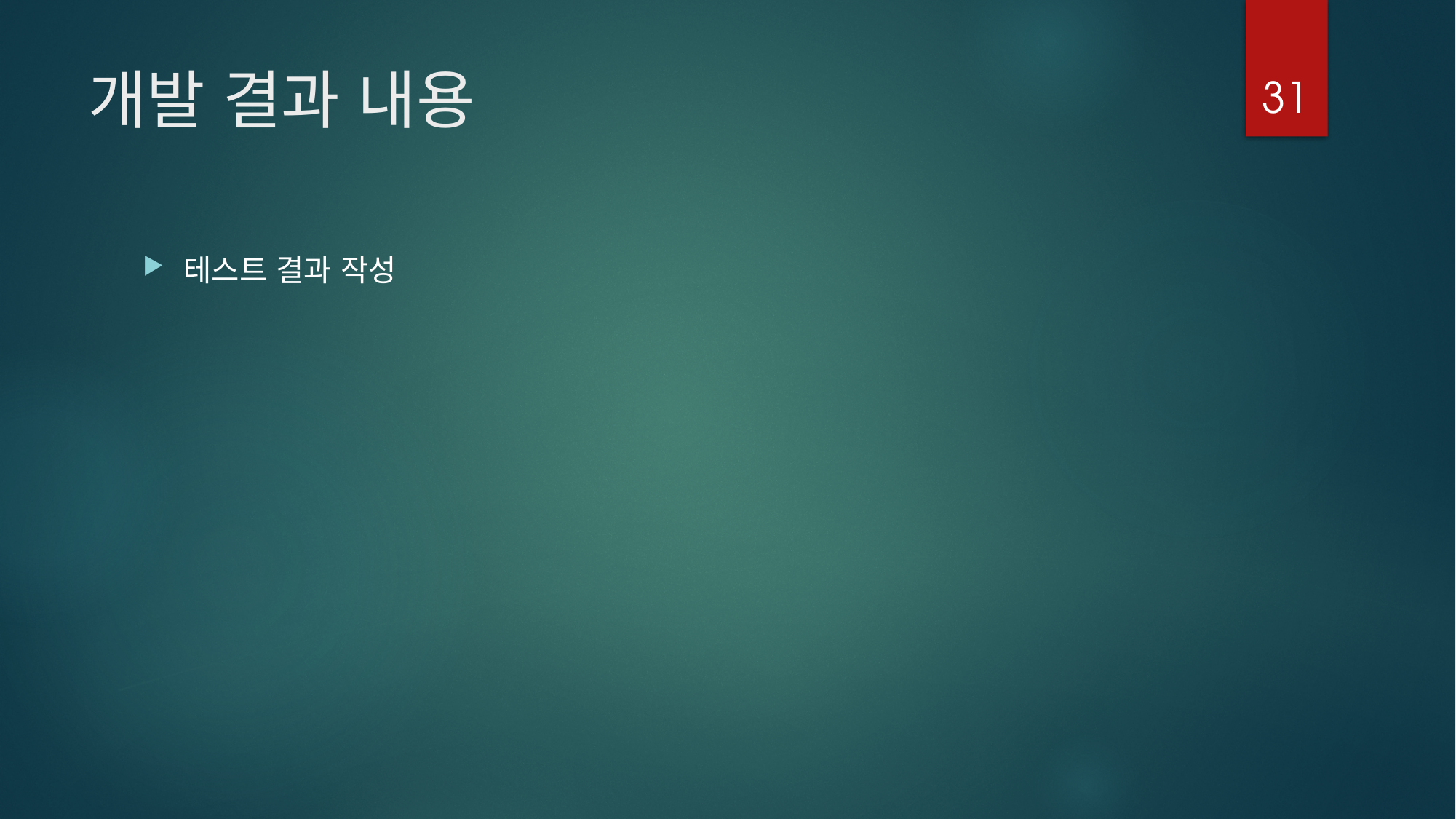

31
# 개발 결과 내용
테스트 결과 작성